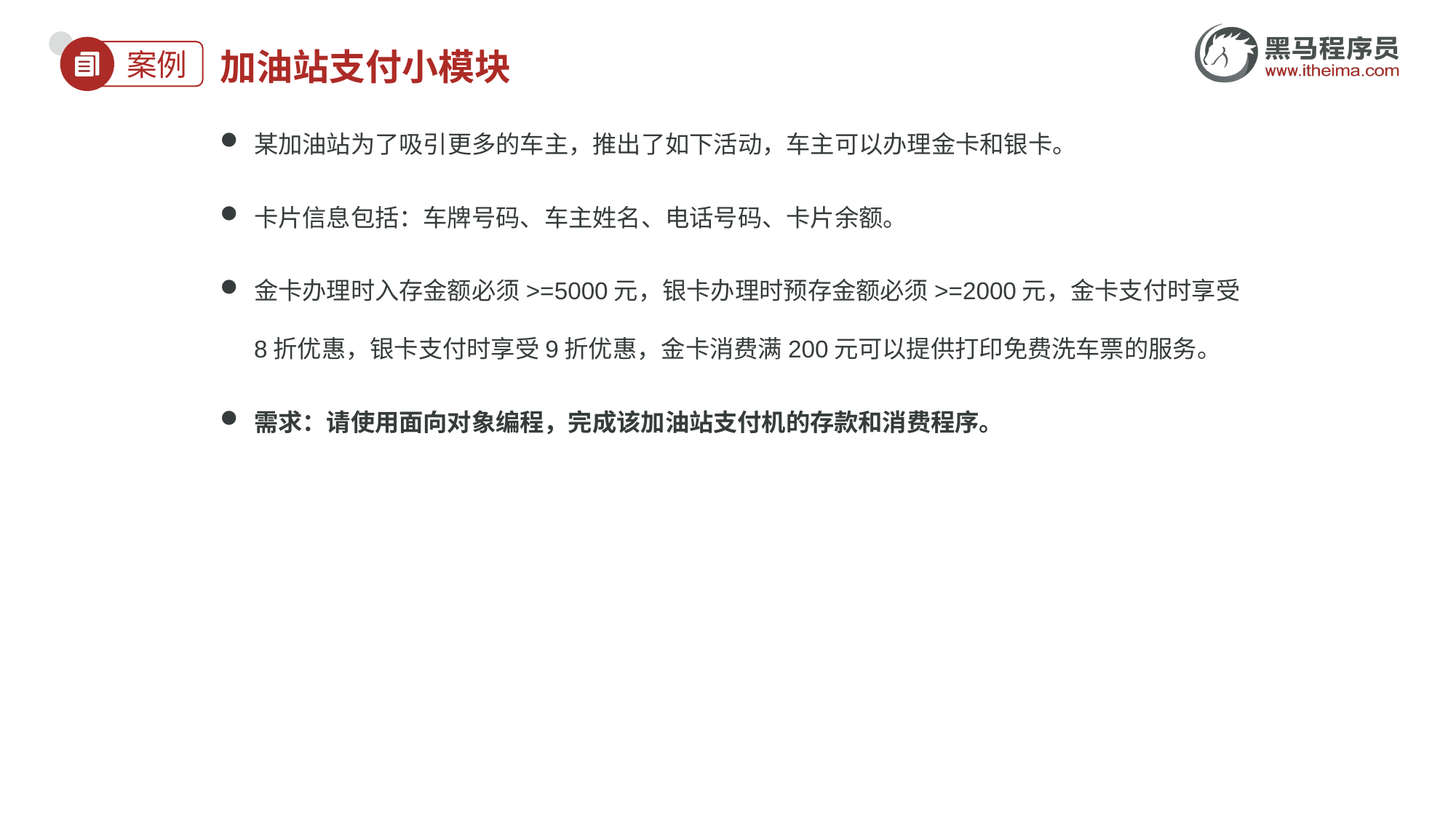

# 加油站支付小模块
某加油站为了吸引更多的车主，推出了如下活动，车主可以办理金卡和银卡。
卡片信息包括：车牌号码、车主姓名、电话号码、卡片余额。
金卡办理时入存金额必须>=5000元，银卡办理时预存金额必须>=2000元，金卡支付时享受8折优惠，银卡支付时享受9折优惠，金卡消费满200元可以提供打印免费洗车票的服务。
需求：请使用面向对象编程，完成该加油站支付机的存款和消费程序。